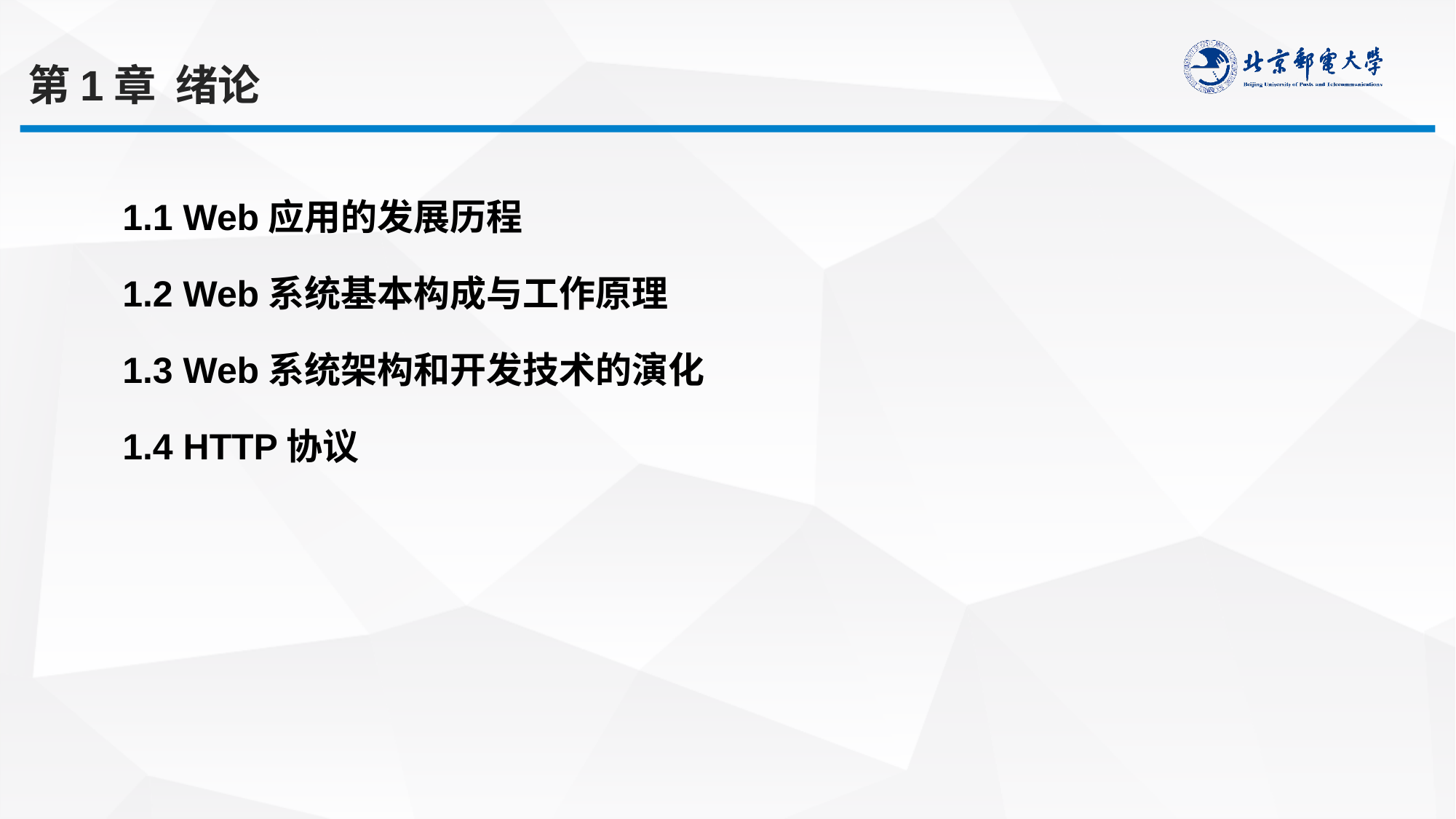

第1章  绪论

1.1 Web应用的发展历程
1.2 Web系统基本构成与工作原理
1.3 Web系统架构和开发技术的演化
1.4 HTTP协议